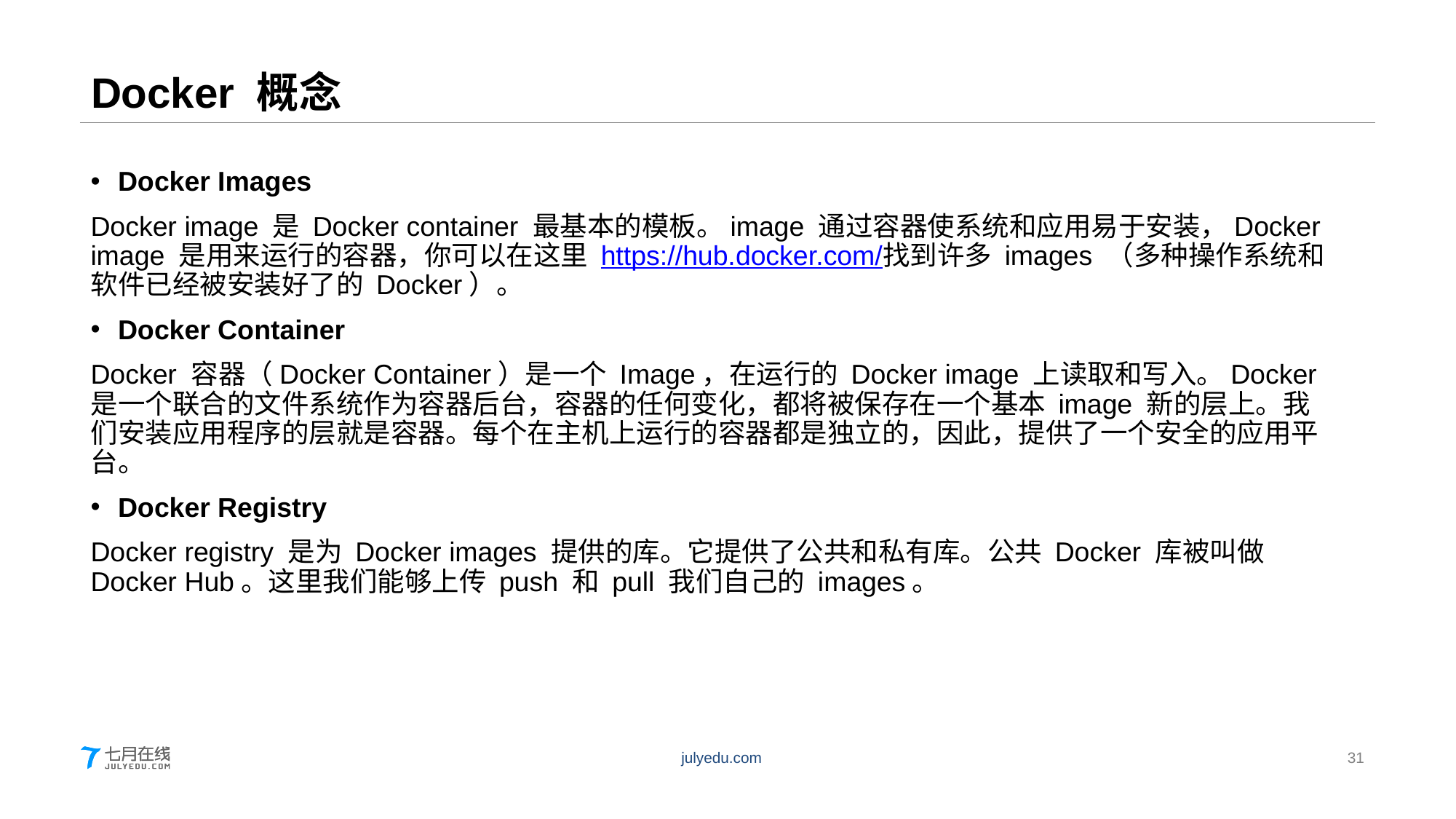

# Docker 概念
Docker Images
Docker image 是 Docker container 最基本的模板。image 通过容器使系统和应用易于安装，Docker image 是用来运行的容器，你可以在这里 https://hub.docker.com/找到许多 images （多种操作系统和软件已经被安装好了的 Docker）。
Docker Container
Docker 容器（Docker Container）是一个 Image，在运行的 Docker image 上读取和写入。Docker 是一个联合的文件系统作为容器后台，容器的任何变化，都将被保存在一个基本 image 新的层上。我们安装应用程序的层就是容器。每个在主机上运行的容器都是独立的，因此，提供了一个安全的应用平台。
Docker Registry
Docker registry 是为 Docker images 提供的库。它提供了公共和私有库。公共 Docker 库被叫做 Docker Hub。这里我们能够上传 push 和 pull 我们自己的 images。

31